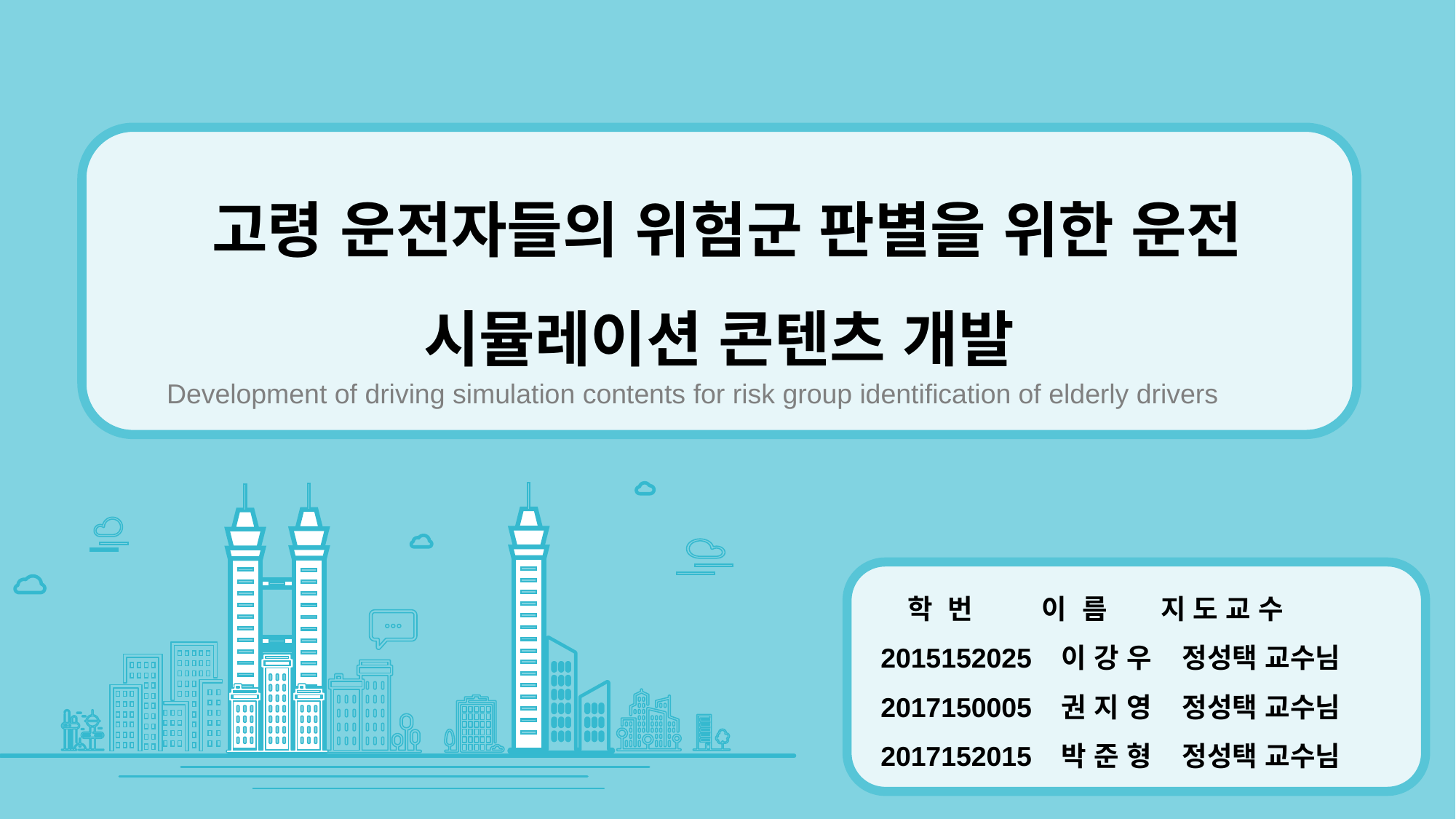

고령 운전자들의 위험군 판별을 위한 운전 시뮬레이션 콘텐츠 개발
Development of driving simulation contents for risk group identification of elderly drivers

       학  번         이  름       지 도 교 수
   2015152025   이 강 우    정성택 교수님
   2017150005   권 지 영    정성택 교수님
   2017152015   박 준 형    정성택 교수님